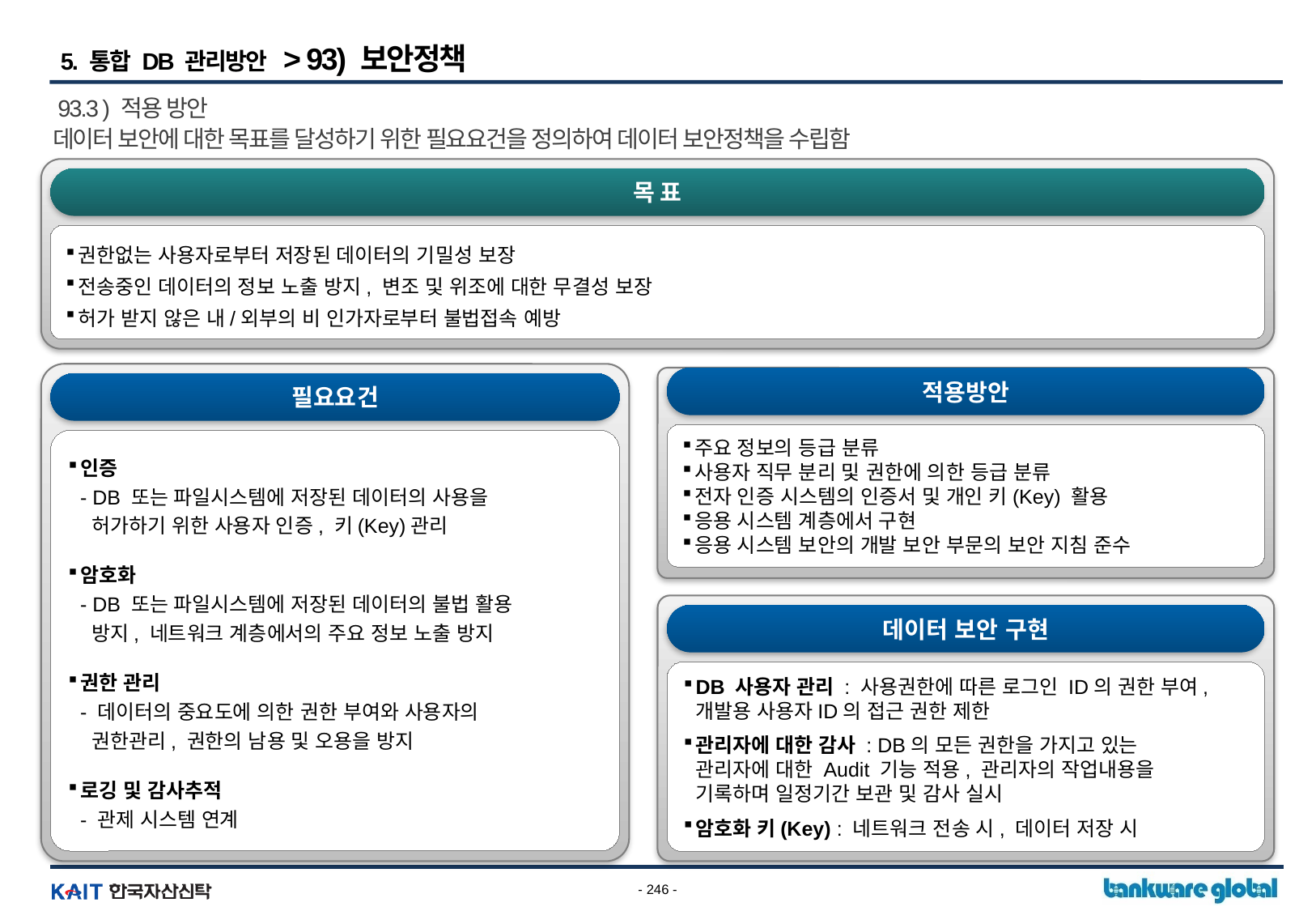

5. 통합 DB 관리방안 > 93) 보안정책
93.3 ) 적용 방안
데이터 보안에 대한 목표를 달성하기 위한 필요요건을 정의하여 데이터 보안정책을 수립함

목표
권한없는 사용자로부터 저장된 데이터의 기밀성 보장
전송중인 데이터의 정보 노출 방지, 변조 및 위조에 대한 무결성 보장
허가 받지 않은 내/외부의 비 인가자로부터 불법접속 예방

적용방안
필요요건
주요 정보의 등급 분류
사용자 직무 분리 및 권한에 의한 등급 분류
전자 인증 시스템의 인증서 및 개인 키(Key) 활용
응용 시스템 계층에서 구현
응용 시스템 보안의 개발 보안 부문의 보안 지침 준수
인증
- DB 또는 파일시스템에 저장된 데이터의 사용을
  허가하기 위한 사용자 인증, 키(Key)관리
암호화
- DB 또는 파일시스템에 저장된 데이터의 불법 활용
  방지, 네트워크 계층에서의 주요 정보 노출 방지
권한 관리
- 데이터의 중요도에 의한 권한 부여와 사용자의
  권한관리, 권한의 남용 및 오용을 방지
로깅 및 감사추적
- 관제 시스템 연계

데이터 보안 구현
DB 사용자 관리 : 사용권한에 따른 로그인 ID의 권한 부여,
개발용 사용자ID의 접근 권한 제한
관리자에 대한 감사 : DB의 모든 권한을 가지고 있는
관리자에 대한 Audit 기능 적용, 관리자의 작업내용을
기록하며 일정기간 보관 및 감사 실시
암호화 키(Key) : 네트워크 전송 시, 데이터 저장 시